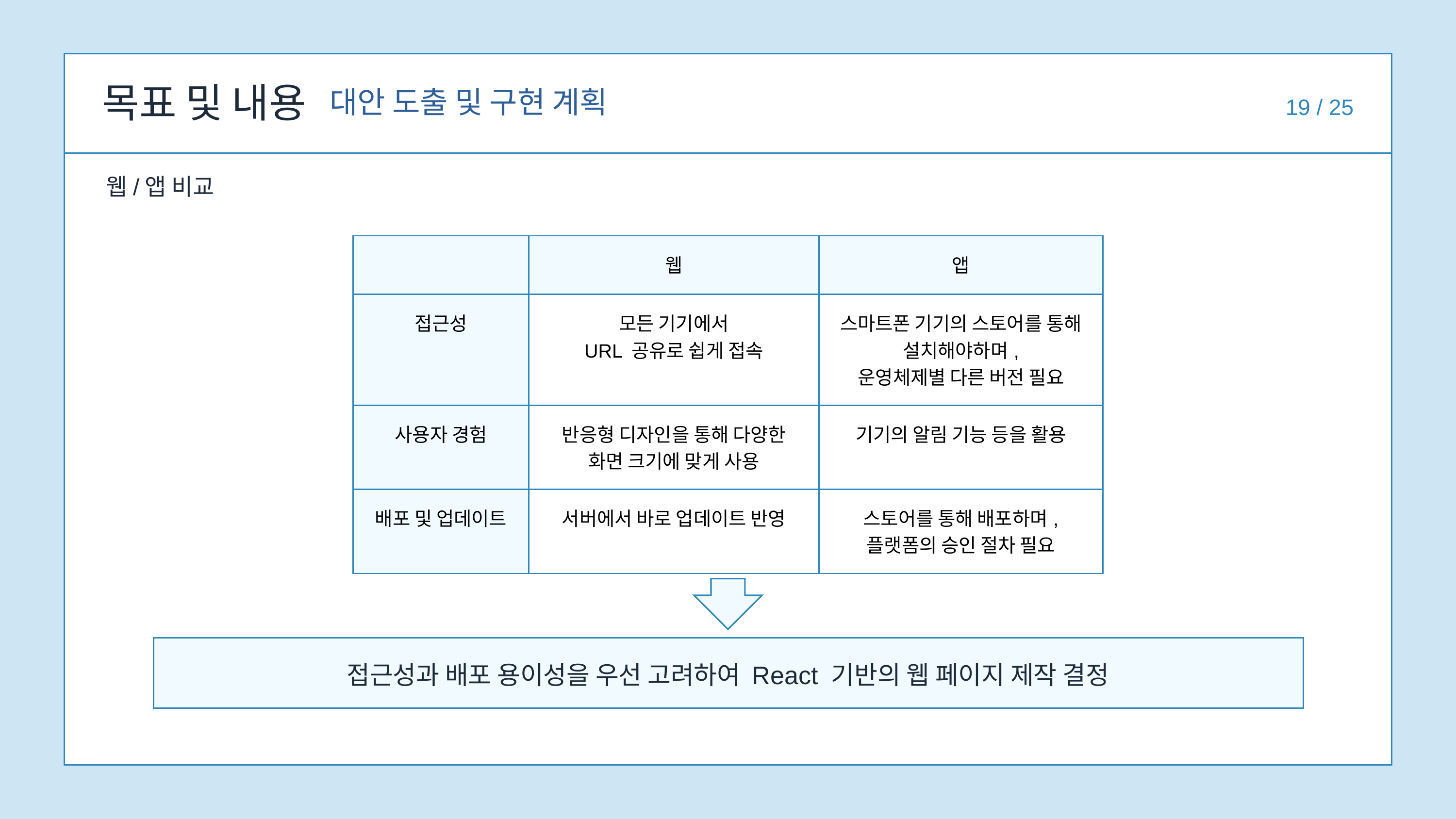

목표 및 내용
대안 도출 및 구현 계획
19 / 25

웹/앱 비교
|  | 웹 | 앱 |
| --- | --- | --- |
| 접근성 | 모든 기기에서 URL 공유로 쉽게 접속 | 스마트폰 기기의 스토어를 통해 설치해야하며, 운영체제별 다른 버전 필요 |
| 사용자 경험 | 반응형 디자인을 통해 다양한 화면 크기에 맞게 사용 | 기기의 알림 기능 등을 활용 |
| 배포 및 업데이트 | 서버에서 바로 업데이트 반영 | 스토어를 통해 배포하며, 플랫폼의 승인 절차 필요 |

접근성과 배포 용이성을 우선 고려하여 React 기반의 웹 페이지 제작 결정